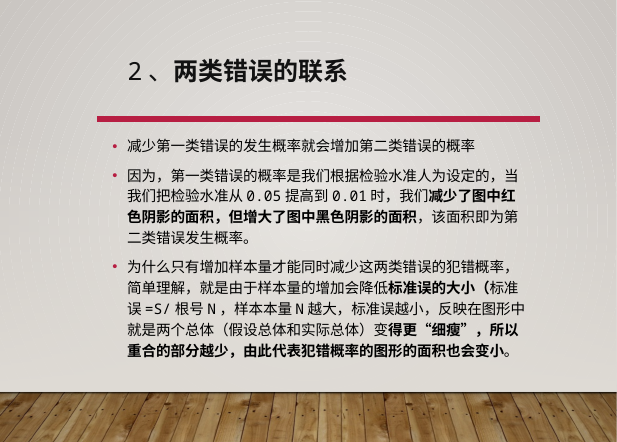

# 2、两类错误的联系
减少第一类错误的发生概率就会增加第二类错误的概率
因为，第一类错误的概率是我们根据检验水准人为设定的，当我们把检验水准从0.05提高到0.01时，我们减少了图中红色阴影的面积，但增大了图中黑色阴影的面积，该面积即为第二类错误发生概率。
为什么只有增加样本量才能同时减少这两类错误的犯错概率，简单理解，就是由于样本量的增加会降低标准误的大小（标准误=S/根号N，样本本量N越大，标准误越小，反映在图形中就是两个总体（假设总体和实际总体）变得更“细瘦”，所以重合的部分越少，由此代表犯错概率的图形的面积也会变小。